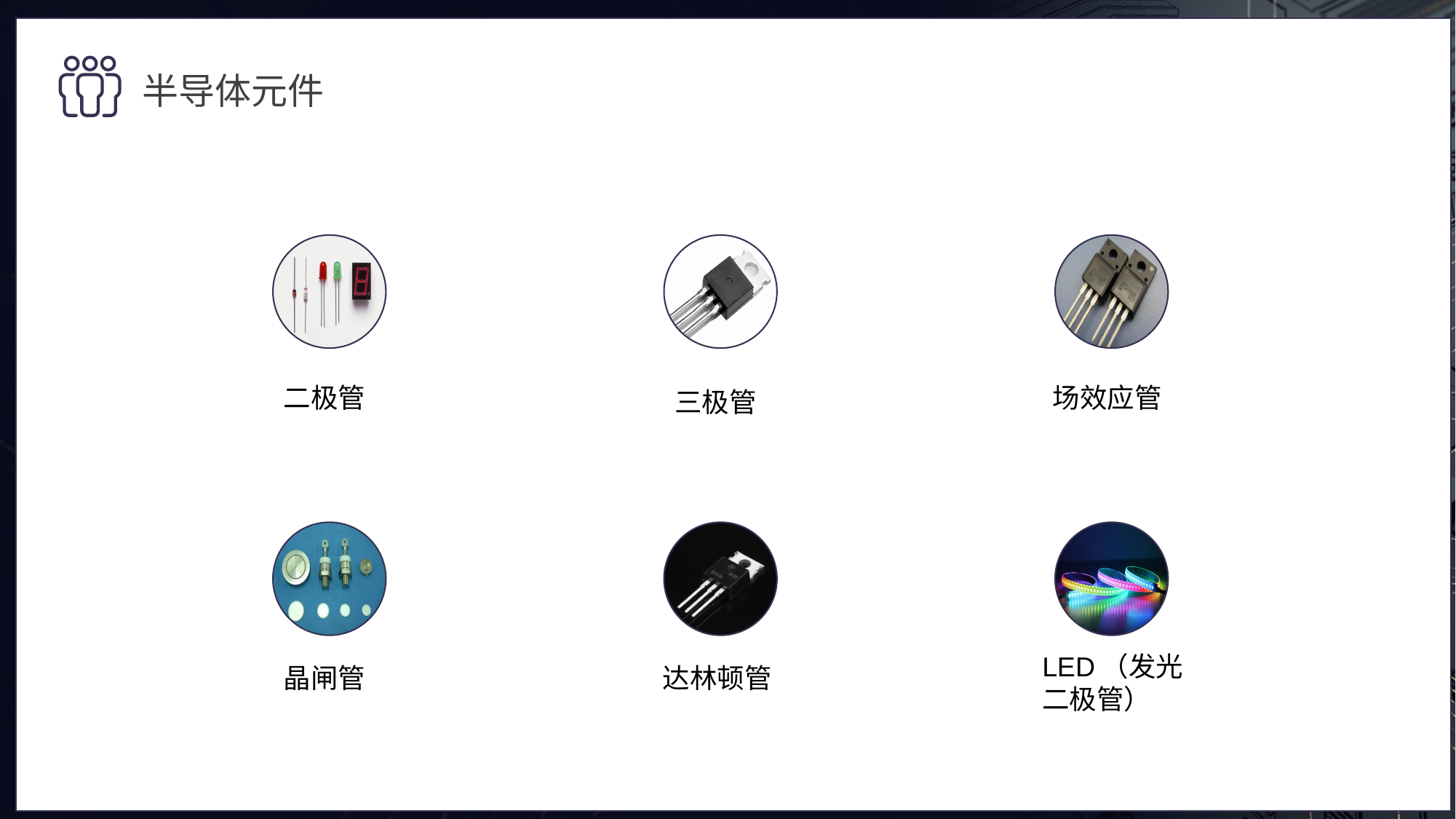

半导体元件

二极管
场效应管
三极管

LED（发光二极管）
晶闸管
达林顿管